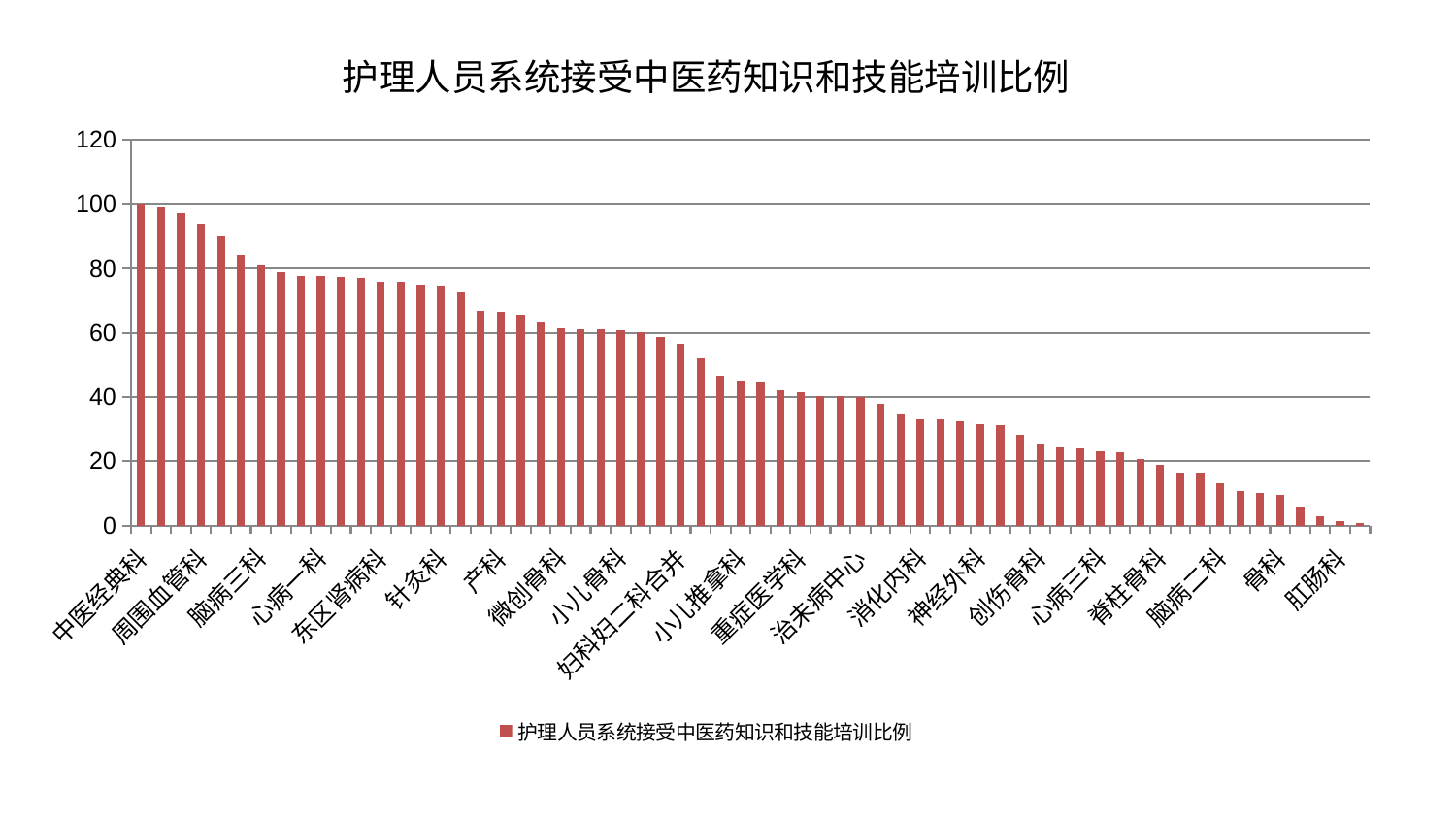

### Chart: 护理人员系统接受中医药知识和技能培训比例

| Category | 护理人员系统接受中医药知识和技能培训比例 |
|---|---|
| 中医经典科 | 100.0 |
| 脾胃科消化科合并 | 99.03903179729545 |
| 康复科 | 97.36396190109147 |
| 周围血管科 | 93.60409368767142 |
| 肾脏内科 | 90.08171217307974 |
| 关节骨科 | 84.00163638259762 |
| 脑病三科 | 81.05253649651735 |
| 心病四科 | 78.92973137481061 |
| 泌尿外科 | 77.65971825686464 |
| 心病一科 | 77.5846929329034 |
| 神经内科 | 77.40887198526859 |
| 内分泌科 | 76.70598282176765 |
| 东区肾病科 | 75.70970766075804 |
| 东区重症医学科 | 75.57232349155214 |
| 西区重症医学科 | 74.8207621507465 |
| 针灸科 | 74.4882377355898 |
| 脾胃病科 | 72.67126852823722 |
| 医院 | 66.89479420120801 |
| 产科 | 66.22535229303709 |
| 肝病科 | 65.3635580510502 |
| 男科 | 63.35768538575204 |
| 微创骨科 | 61.569229889691385 |
| 身心医学科 | 61.240319939135446 |
| 口腔科 | 61.10334858360168 |
| 小儿骨科 | 60.796885923335964 |
| 乳腺甲状腺外科 | 60.185836114013554 |
| 眼科 | 58.69464814672338 |
| 妇科妇二科合并 | 56.62840894176122 |
| 肝胆外科 | 51.99227301247844 |
| 中医外治中心 | 46.532740562611764 |
| 小儿推拿科 | 44.77496796706049 |
| 综合内科 | 44.50339411423306 |
| 心病二科 | 42.01696539626974 |
| 重症医学科 | 41.350208843956636 |
| 肿瘤内科 | 40.39711001421705 |
| 肾病科 | 40.18668343704338 |
| 治未病中心 | 40.02251227851244 |
| 心血管内科 | 37.80333360239821 |
| 老年医学科 | 34.623305280804495 |
| 消化内科 | 32.985694904327644 |
| 推拿科 | 32.94387335387268 |
| 风湿病科 | 32.323168008533415 |
| 神经外科 | 31.567834646043842 |
| 呼吸内科 | 31.25118788301737 |
| 皮肤科 | 28.075937546490472 |
| 创伤骨科 | 25.329450246334112 |
| 儿科 | 24.38581870817421 |
| 血液科 | 24.143307687229168 |
| 心病三科 | 23.22526704999351 |
| 显微骨科 | 22.714954508036964 |
| 耳鼻喉科 | 20.731262880617187 |
| 脊柱骨科 | 18.947262631983733 |
| 运动损伤骨科 | 16.58072515304092 |
| 妇二科 | 16.5066930543372 |
| 脑病二科 | 13.271005910937832 |
| 脑病一科 | 10.611521440389128 |
| 普通外科 | 10.099904084688385 |
| 骨科 | 9.647809308738223 |
| 妇科 | 5.85922073990492 |
| 美容皮肤科 | 2.980931255614115 |
| 肛肠科 | 1.217644424781831 |
| 胸外科 | 0.7864026441757058 |
32